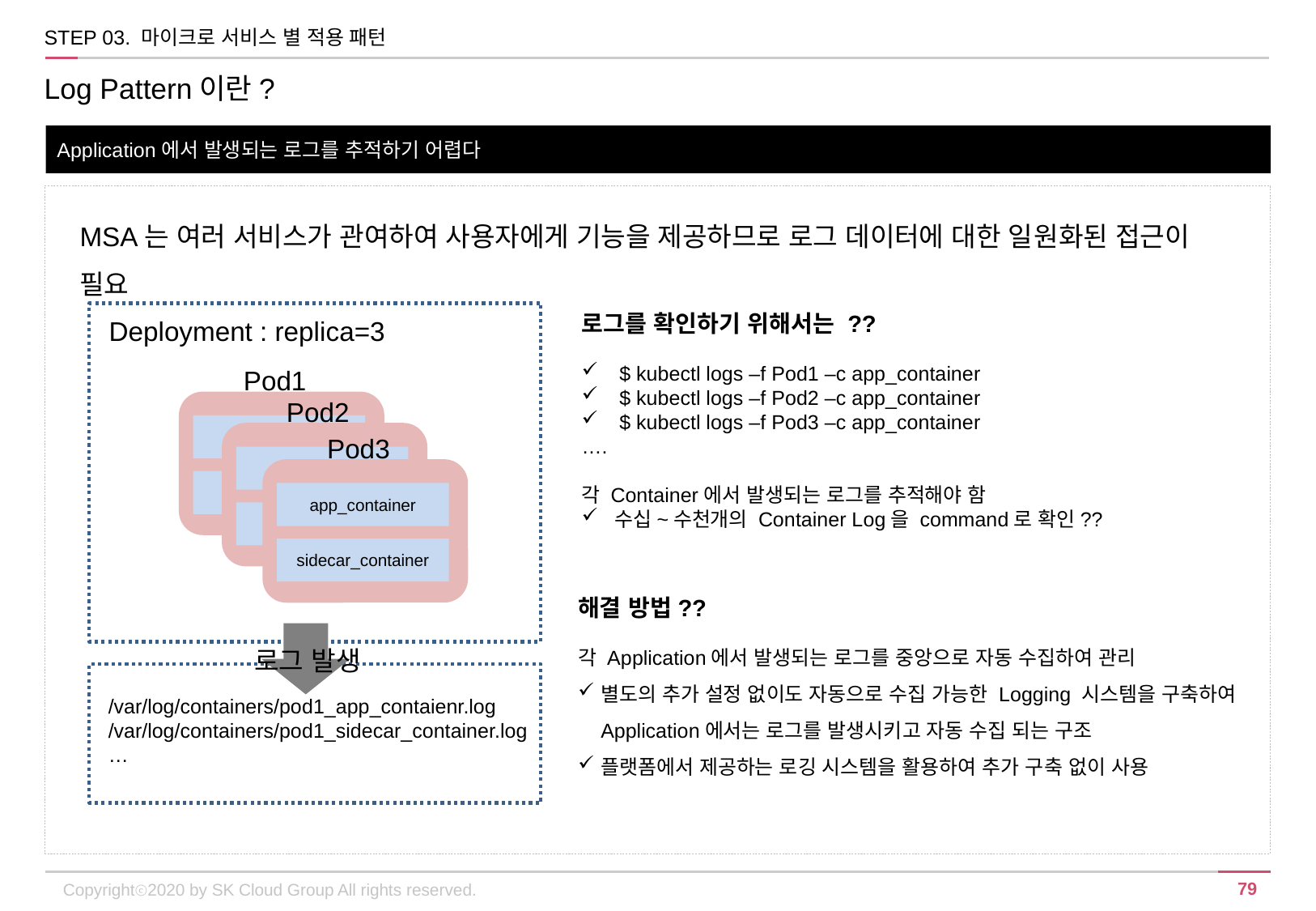

STEP 03. 마이크로 서비스 별 적용 패턴
Log Pattern이란?
Application에서 발생되는 로그를 추적하기 어렵다
MSA는 여러 서비스가 관여하여 사용자에게 기능을 제공하므로 로그 데이터에 대한 일원화된 접근이 필요
로그를 확인하기 위해서는 ??

$ kubectl logs –f Pod1 –c app_container
$ kubectl logs –f Pod2 –c app_container
$ kubectl logs –f Pod3 –c app_container
….

각 Container에서 발생되는 로그를 추적해야 함
 수십~수천개의 Container Log을 command로 확인??

Deployment : replica=3
Pod1

container
container
Pod2

container
container
Pod3

app_container
sidecar_container
해결 방법??

각 Application에서 발생되는 로그를 중앙으로 자동 수집하여 관리
별도의 추가 설정 없이도 자동으로 수집 가능한 Logging 시스템을 구축하여 Application에서는 로그를 발생시키고 자동 수집 되는 구조
플랫폼에서 제공하는 로깅 시스템을 활용하여 추가 구축 없이 사용

로그 발생

/var/log/containers/pod1_app_contaienr.log
/var/log/containers/pod1_sidecar_container.log
…

Copyrightⓒ2020 by SK Cloud Group All rights reserved.